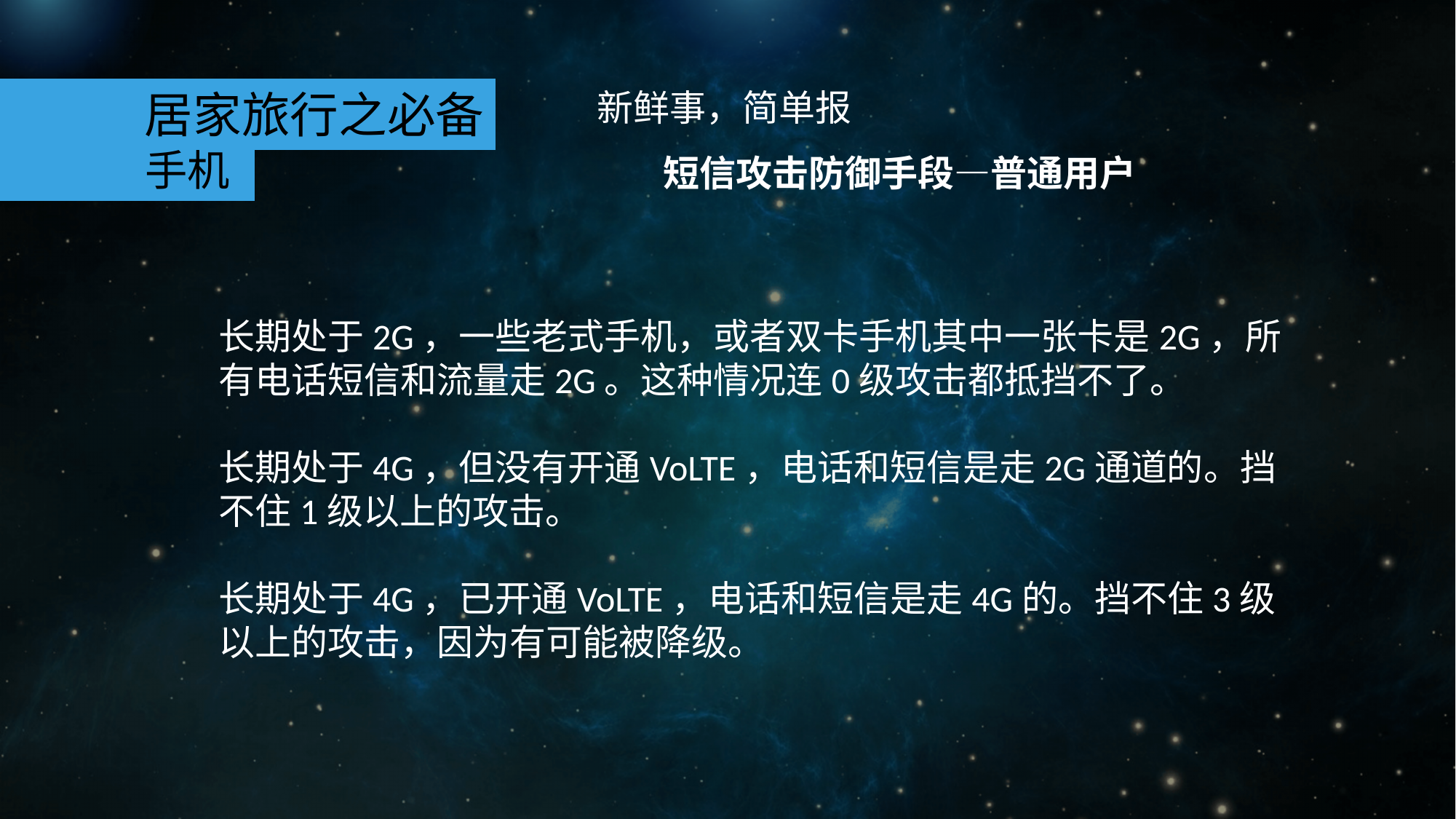

新鲜事，简单报
       短信攻击防御手段—普通用户

居家旅行之必备

手机

长期处于2G，一些老式手机，或者双卡手机其中一张卡是2G，所有电话短信和流量走2G。这种情况连0级攻击都抵挡不了。

长期处于4G，但没有开通VoLTE，电话和短信是走2G通道的。挡不住1级以上的攻击。

长期处于4G，已开通VoLTE，电话和短信是走4G的。挡不住3级以上的攻击，因为有可能被降级。